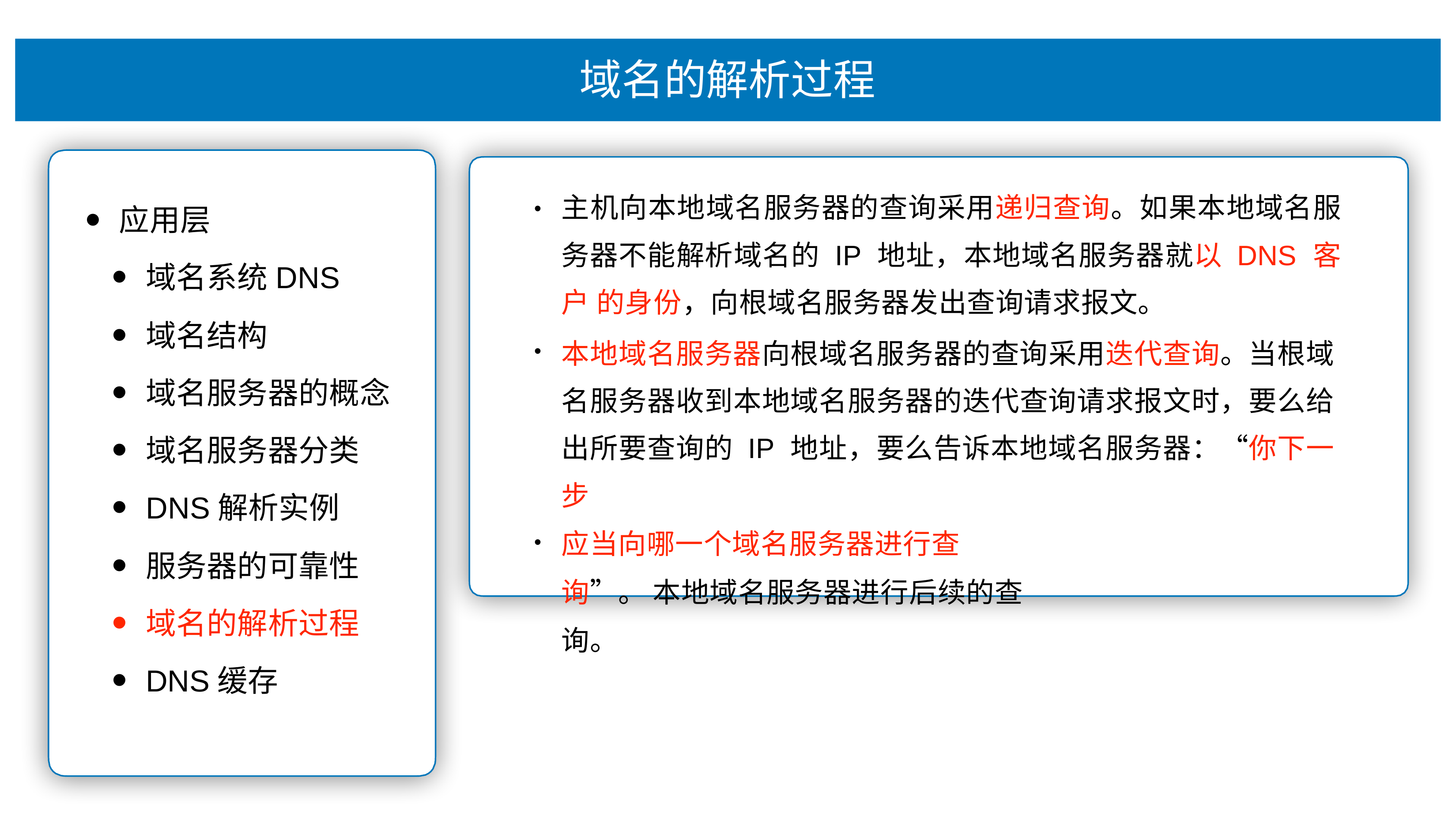

# 域名的解析过程

主机向本地域名服务器的查询采⽤递归查询。如果本地域名服 务器不能解析域名的 IP 地址，本地域名服务器就以 DNS 客户 的身份，向根域名服务器发出查询请求报⽂。
本地域名服务器向根域名服务器的查询采⽤迭代查询。当根域 名服务器收到本地域名服务器的迭代查询请求报⽂时，要么给 出所要查询的 IP 地址，要么告诉本地域名服务器：“你下⼀步
应当向哪⼀个域名服务器进⾏查询”。 本地域名服务器进⾏后续的查询。
•
应⽤层
域名系统DNS
域名结构
域名服务器的概念
域名服务器分类
DNS解析实例
服务器的可靠性
域名的解析过程
DNS缓存
•
•